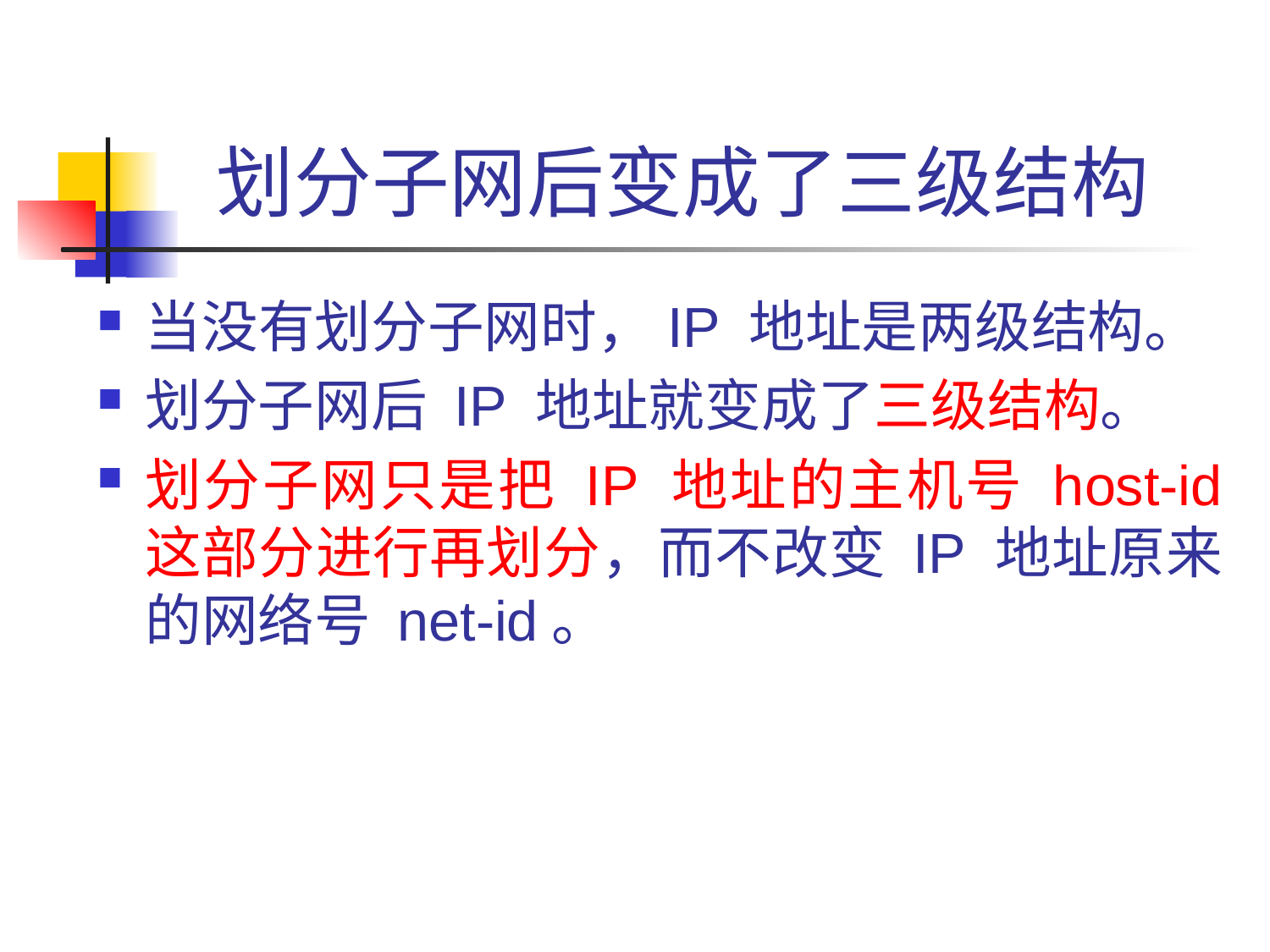

# 划分子网后变成了三级结构
当没有划分子网时，IP 地址是两级结构。
划分子网后 IP 地址就变成了三级结构。
划分子网只是把 IP 地址的主机号 host-id 这部分进行再划分，而不改变 IP 地址原来的网络号 net-id。